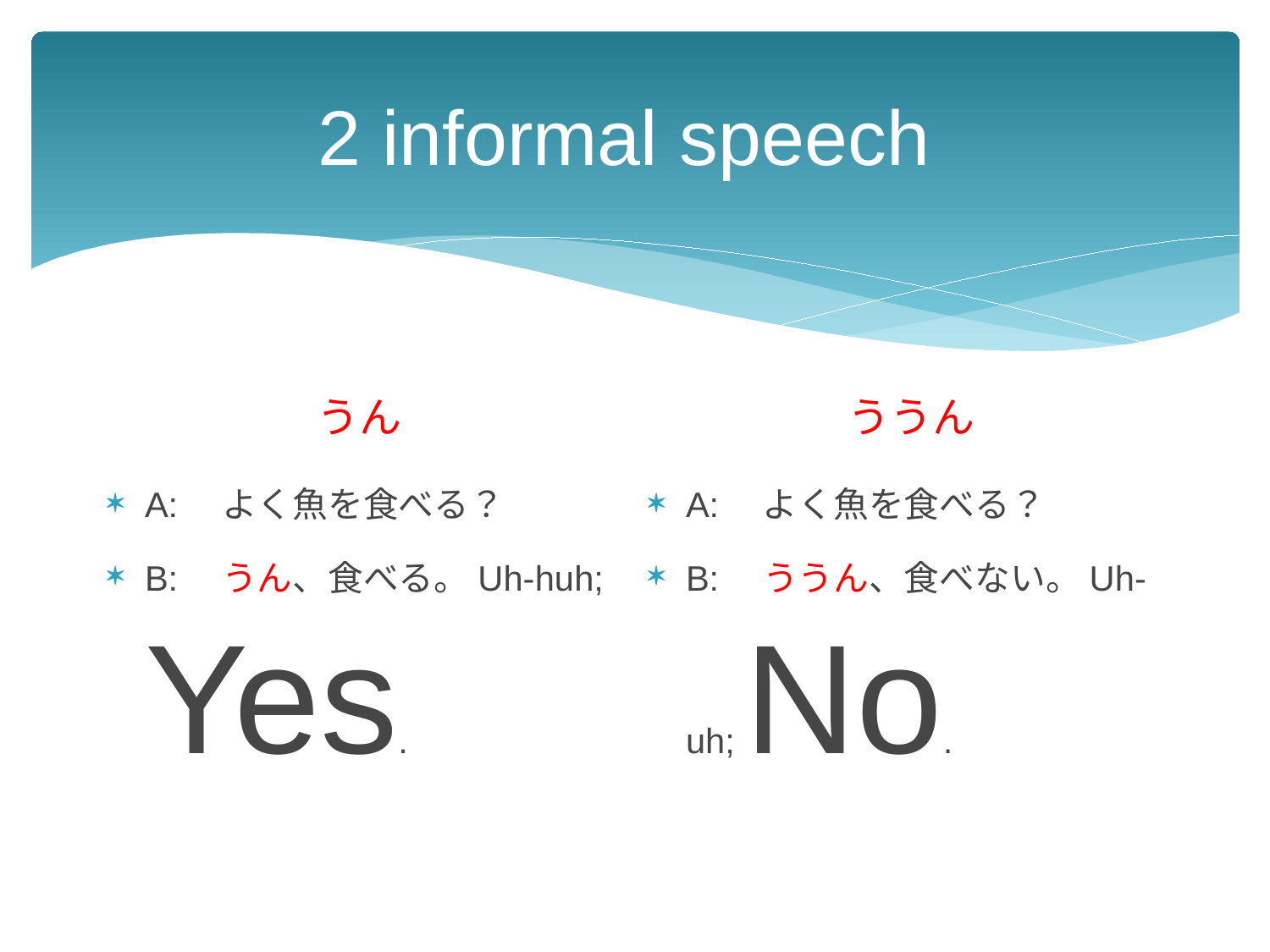

# 2 informal speech
ううん
うん
A:　よく魚を食べる？
B:　うん、食べる。Uh-huh; Yes.
A:　よく魚を食べる？
B:　ううん、食べない。Uh-uh; No.